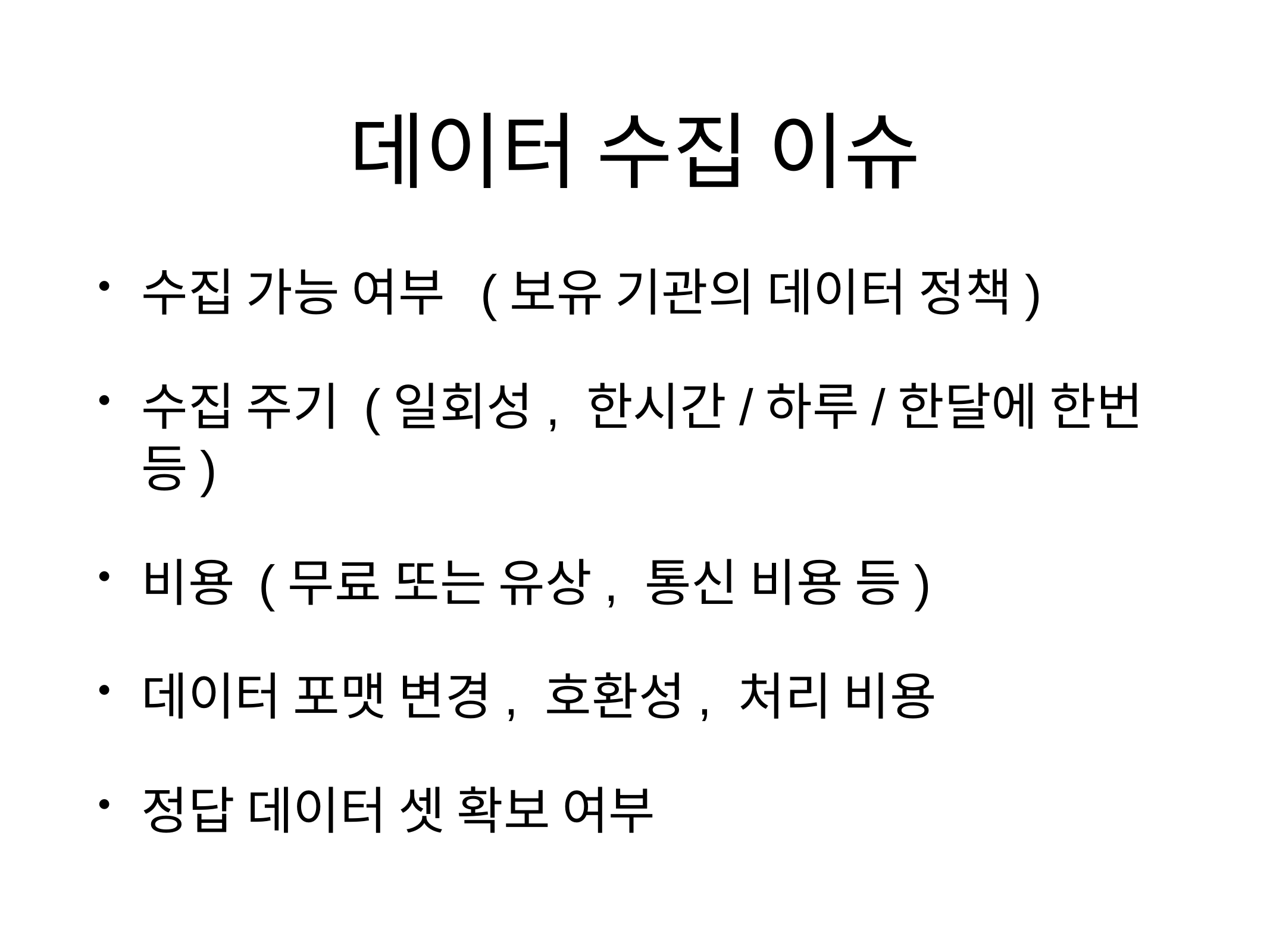

# 데이터 수집 이슈
수집 가능 여부  (보유 기관의 데이터 정책)
수집 주기 (일회성, 한시간/하루/한달에 한번 등)
비용 (무료 또는 유상, 통신 비용 등)
데이터 포맷 변경, 호환성, 처리 비용
정답 데이터 셋 확보 여부
40